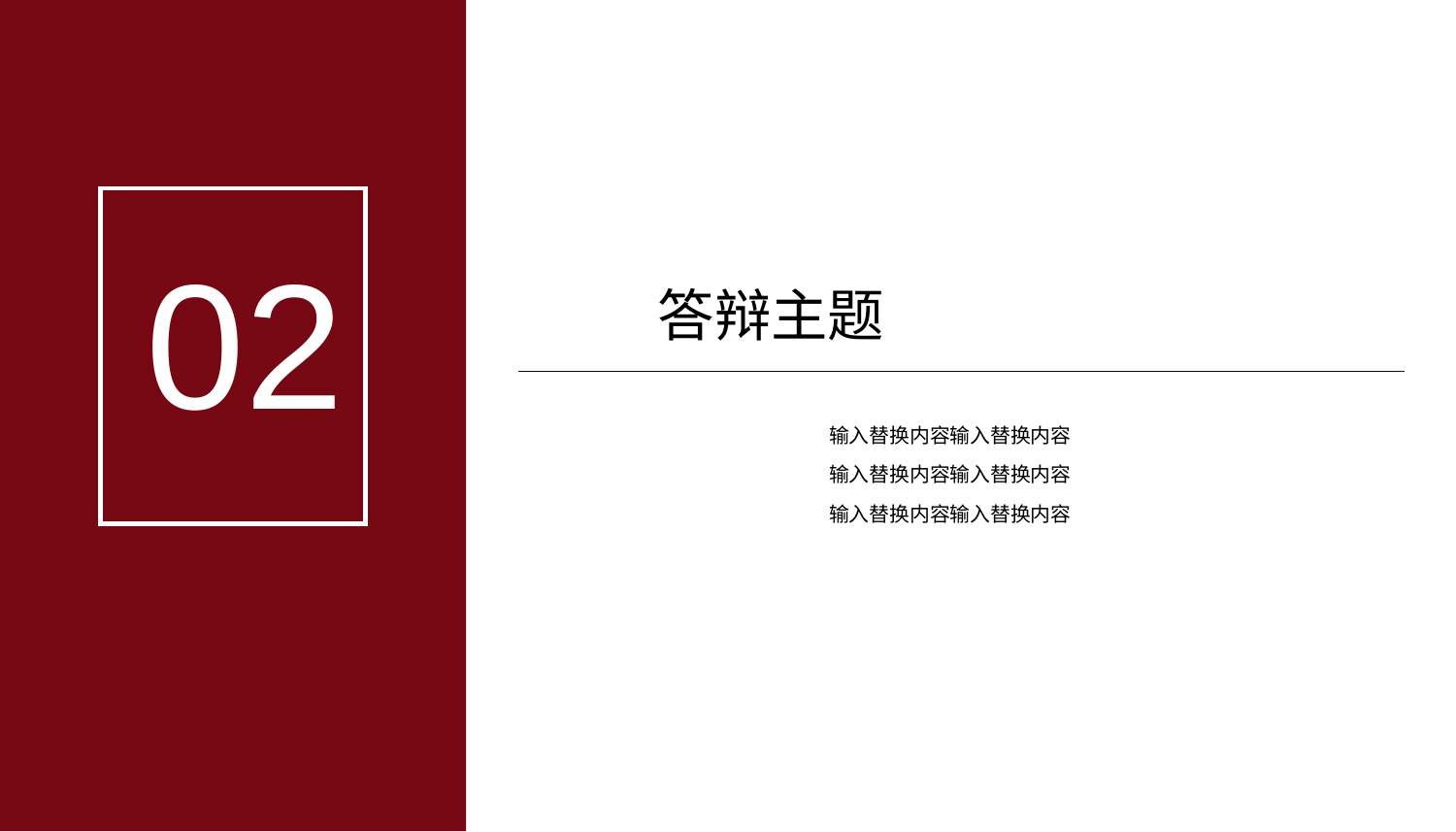

02
答辩主题
输入替换内容输入替换内容
输入替换内容输入替换内容
输入替换内容输入替换内容